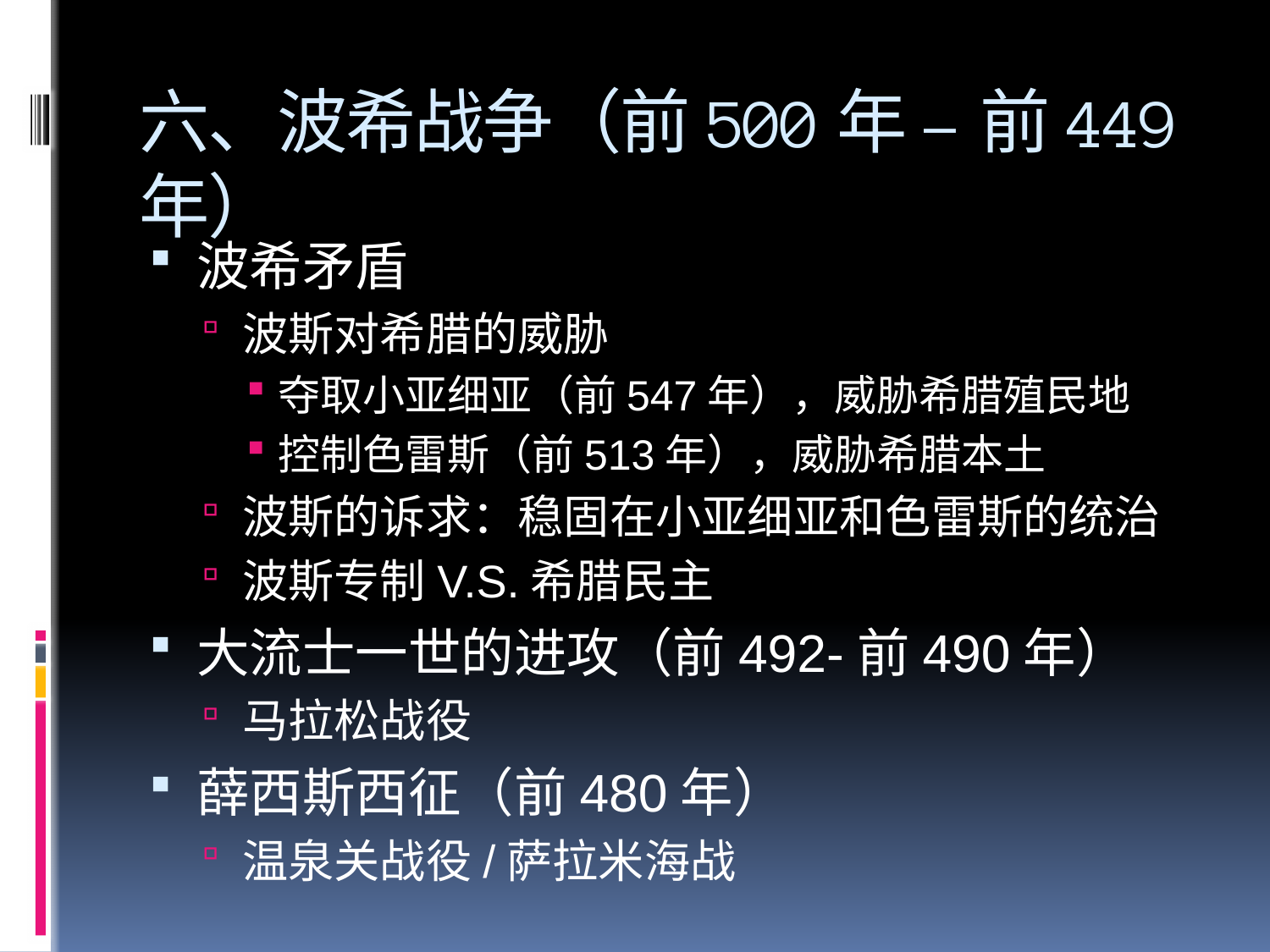

# 六、波希战争（前500年-前449年）
波希矛盾
波斯对希腊的威胁
夺取小亚细亚（前547年），威胁希腊殖民地
控制色雷斯（前513年），威胁希腊本土
波斯的诉求：稳固在小亚细亚和色雷斯的统治
波斯专制V.S.希腊民主
大流士一世的进攻（前492-前490年）
马拉松战役
薛西斯西征（前480年）
温泉关战役/萨拉米海战